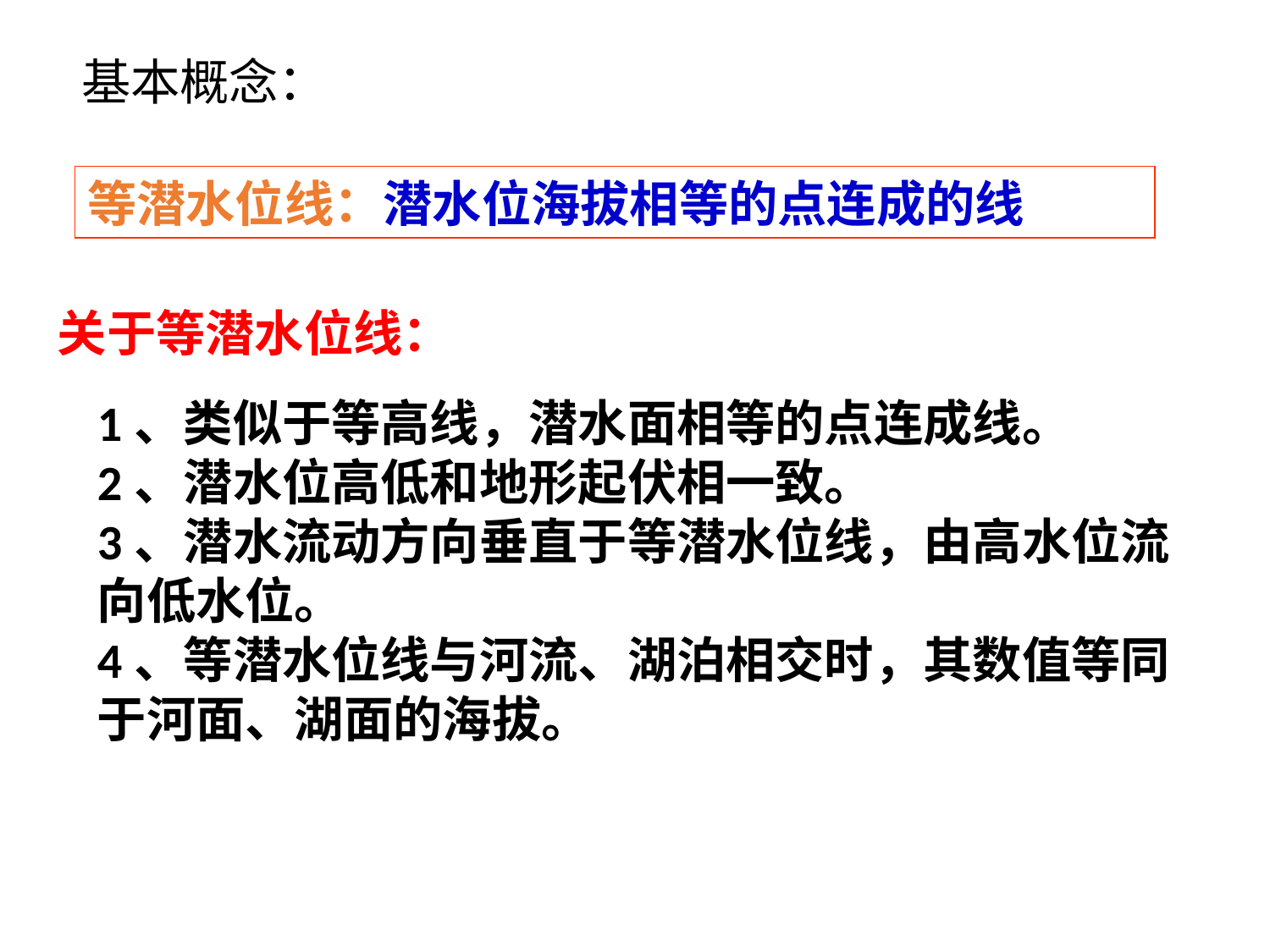

基本概念：
等潜水位线：潜水位海拔相等的点连成的线
关于等潜水位线：
1、类似于等高线，潜水面相等的点连成线。
2、潜水位高低和地形起伏相一致。
3、潜水流动方向垂直于等潜水位线，由高水位流向低水位。
4、等潜水位线与河流、湖泊相交时，其数值等同于河面、湖面的海拔。